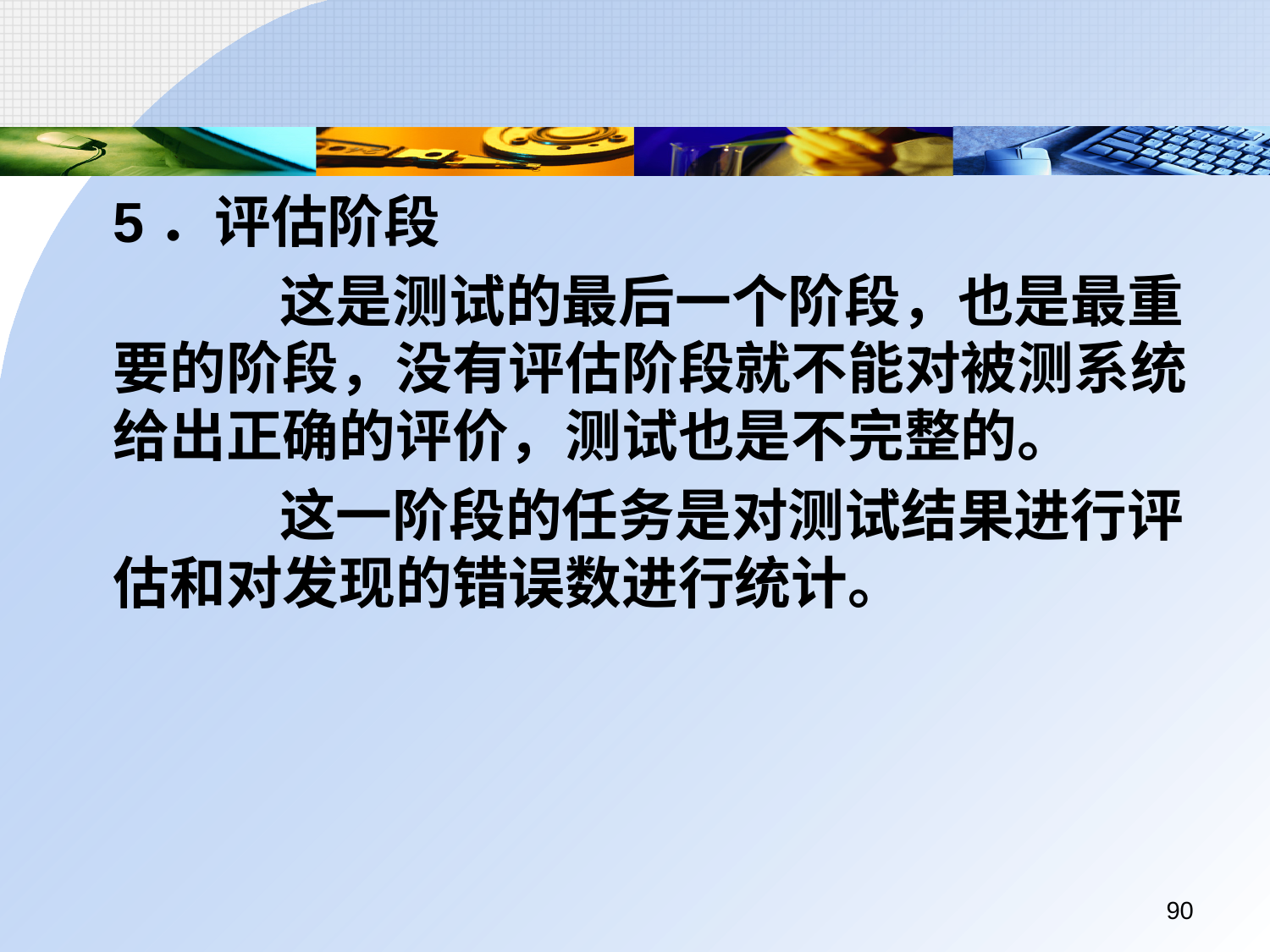

5．评估阶段
		  这是测试的最后一个阶段，也是最重要的阶段，没有评估阶段就不能对被测系统给出正确的评价，测试也是不完整的。
		  这一阶段的任务是对测试结果进行评估和对发现的错误数进行统计。

90